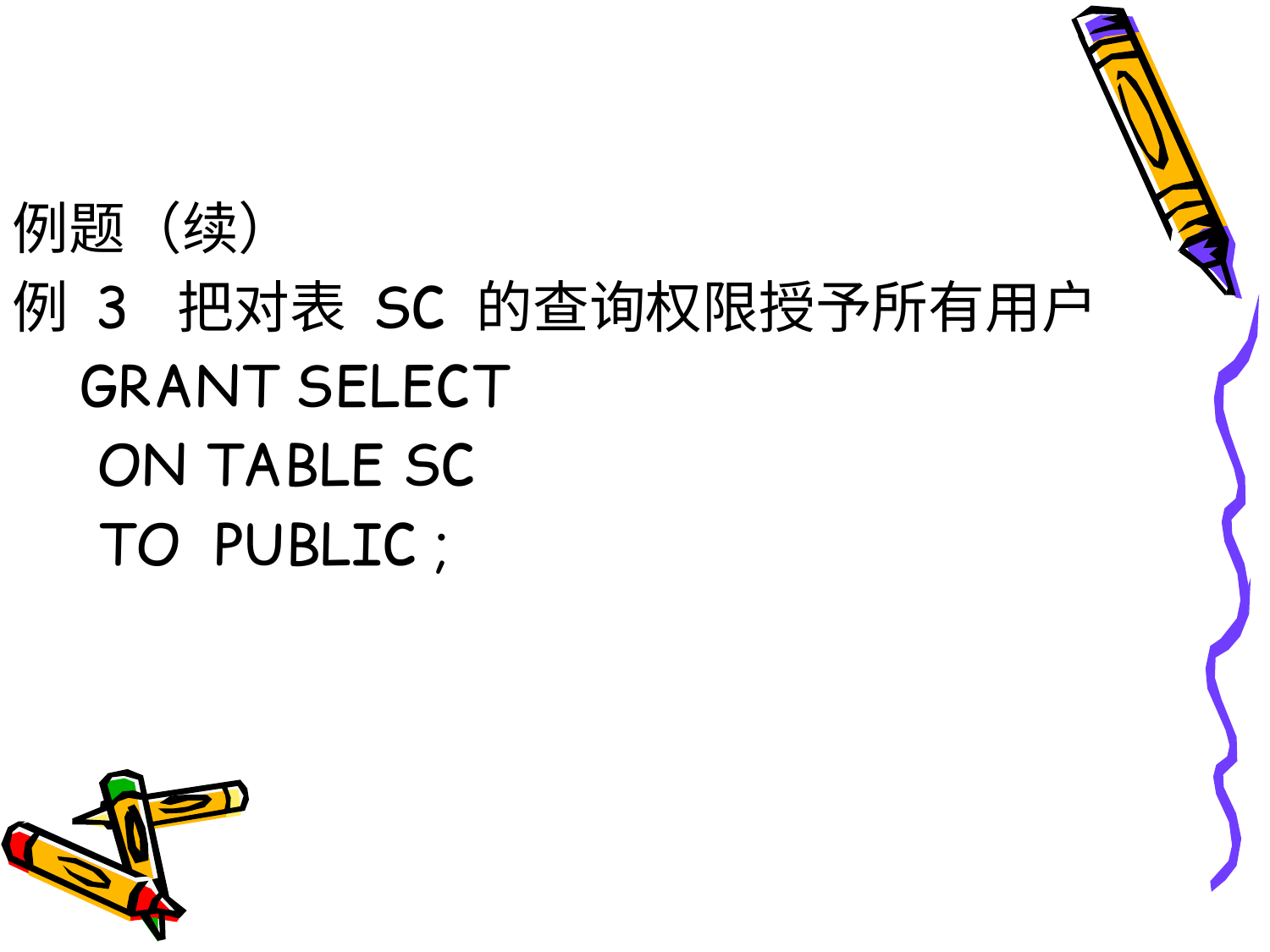

#
例题（续）
例 3  把对表 SC 的查询权限授予所有用户
    GRANT SELECT
     ON TABLE SC
     TO  PUBLIC ;